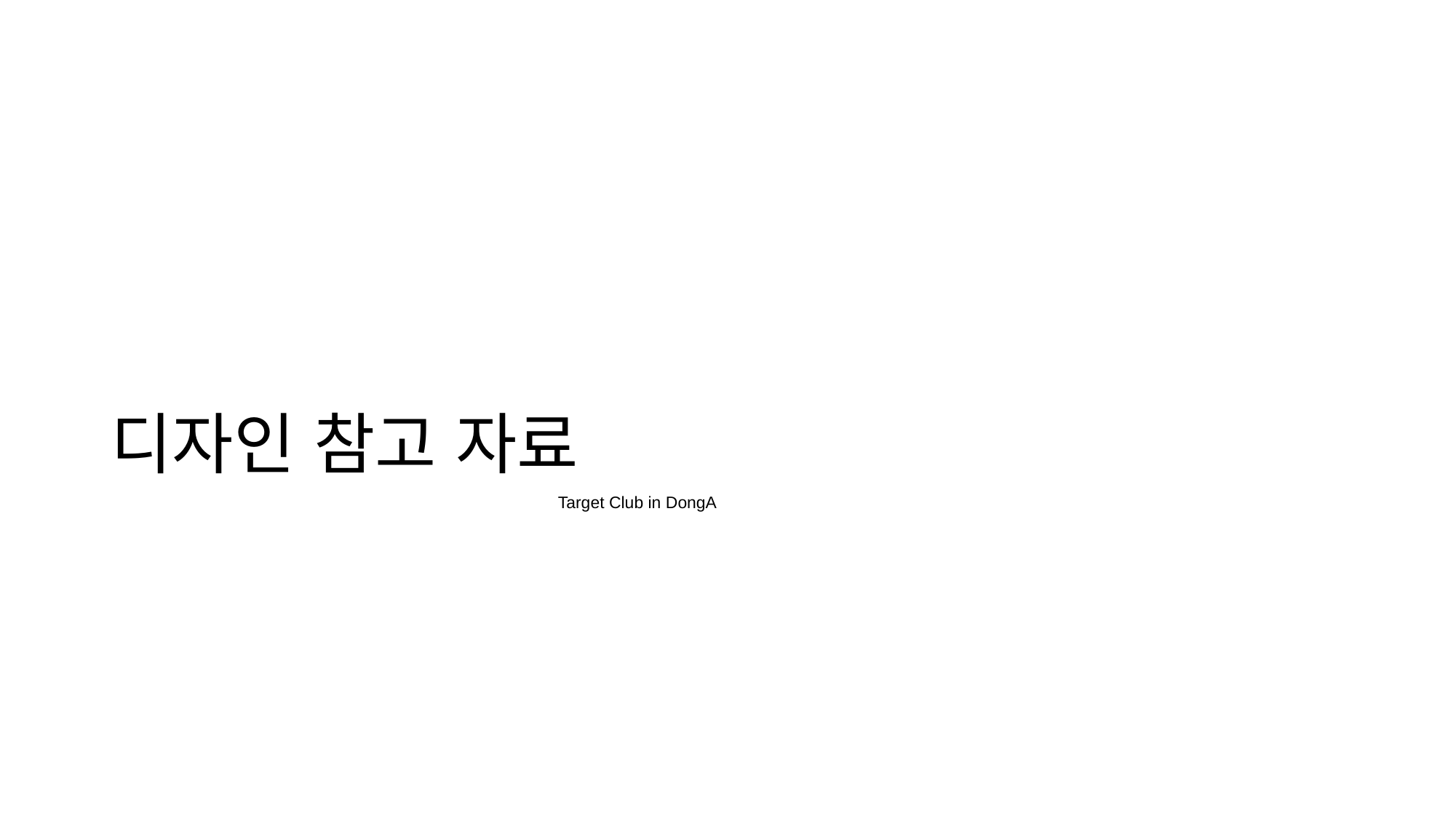

# 디자인 참고 자료
Target Club in DongA